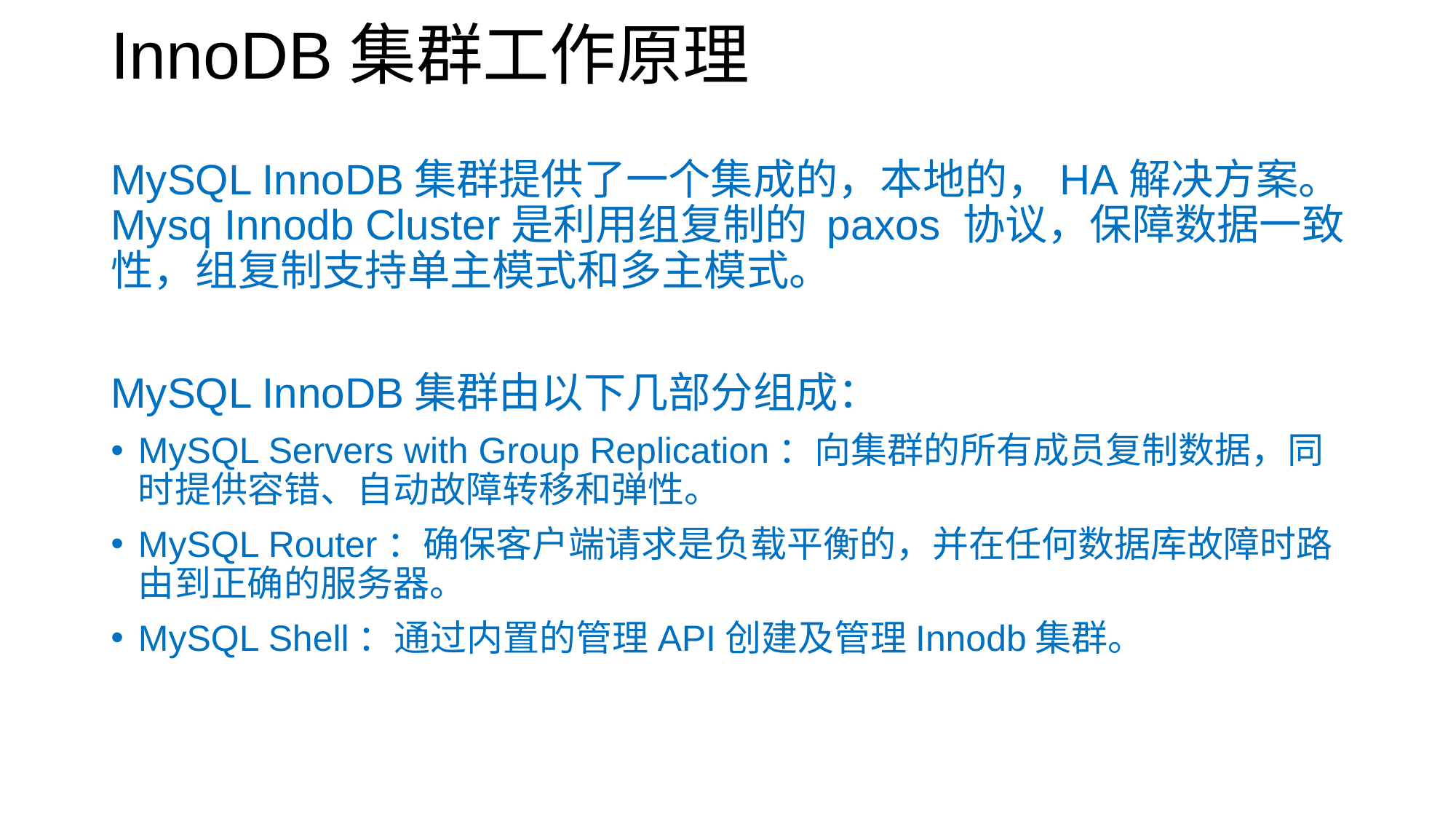

# InnoDB集群工作原理
MySQL InnoDB集群提供了一个集成的，本地的，HA解决方案。Mysq Innodb Cluster是利用组复制的 paxos 协议，保障数据一致性，组复制支持单主模式和多主模式。

MySQL InnoDB集群由以下几部分组成：
MySQL Servers with Group Replication：向集群的所有成员复制数据，同时提供容错、自动故障转移和弹性。
MySQL Router：确保客户端请求是负载平衡的，并在任何数据库故障时路由到正确的服务器。
MySQL Shell：通过内置的管理API创建及管理Innodb集群。